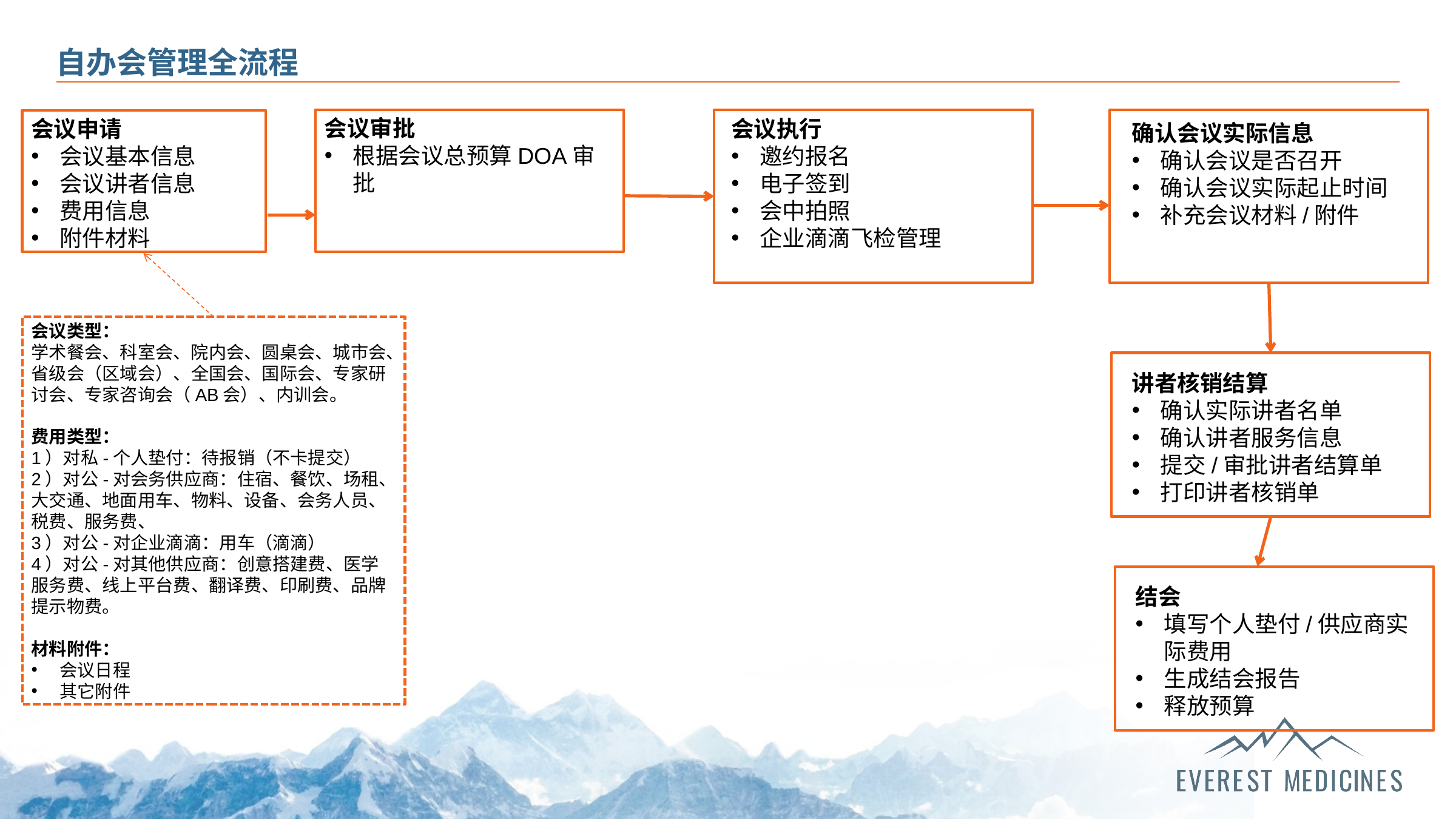

# 自办会管理全流程

会议审批
根据会议总预算DOA审批

会议申请
会议基本信息
会议讲者信息
费用信息
附件材料
会议执行
邀约报名
电子签到
会中拍照
企业滴滴飞检管理
确认会议实际信息
确认会议是否召开
确认会议实际起止时间
补充会议材料/附件
会议类型：
学术餐会、科室会、院内会、圆桌会、城市会、省级会（区域会）、全国会、国际会、专家研讨会、专家咨询会（AB会）、内训会。

费用类型：
1）对私-个人垫付：待报销（不卡提交）
2）对公-对会务供应商：住宿、餐饮、场租、大交通、地面用车、物料、设备、会务人员、税费、服务费、
3）对公-对企业滴滴：用车（滴滴）
4）对公-对其他供应商：创意搭建费、医学服务费、线上平台费、翻译费、印刷费、品牌提示物费。

材料附件：
会议日程
其它附件

讲者核销结算
确认实际讲者名单
确认讲者服务信息
提交/审批讲者结算单
打印讲者核销单

结会
填写个人垫付/供应商实际费用
生成结会报告
释放预算